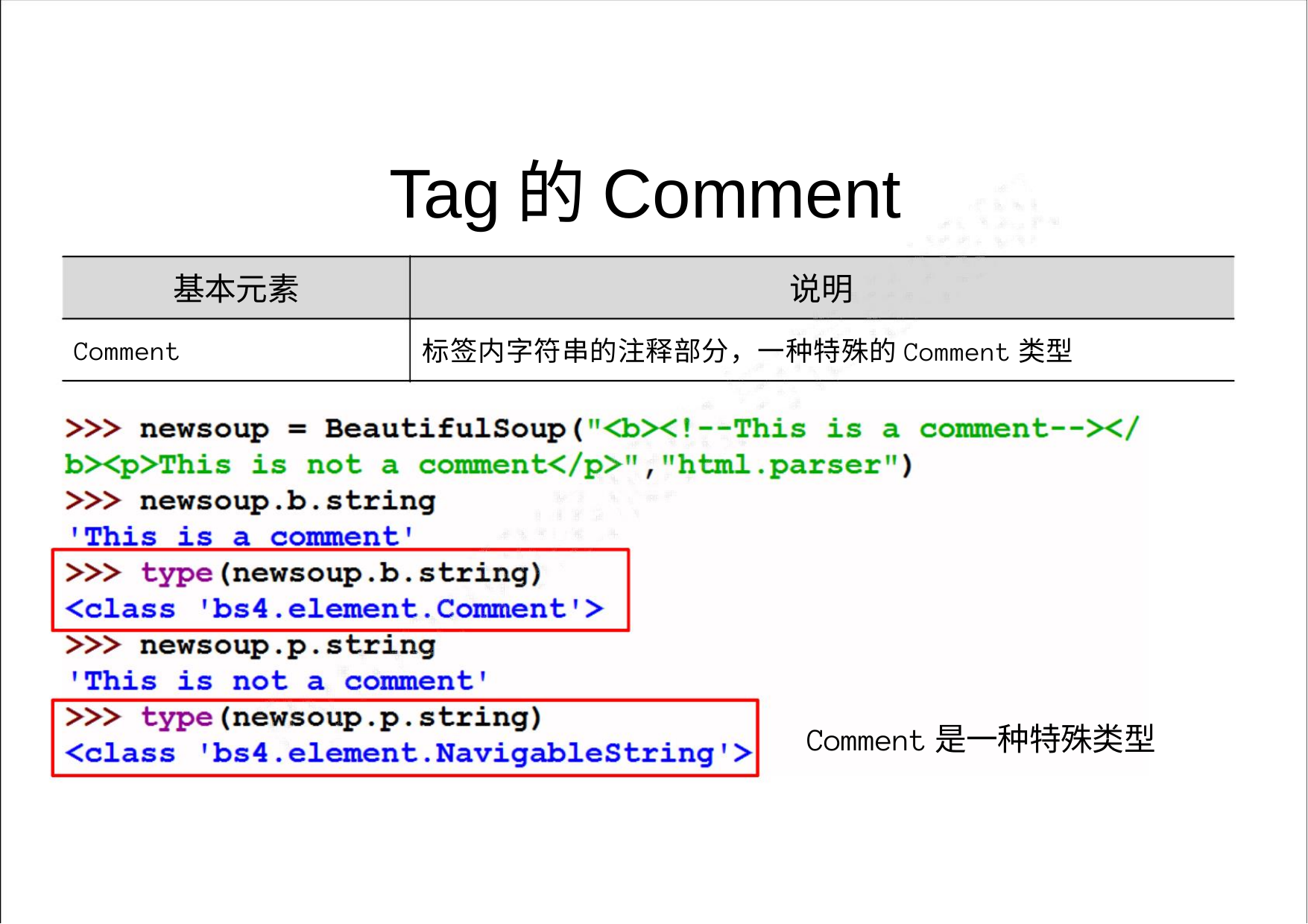

Tag的Comment
基本元素
说明
标签内字符串的注释部分，一种特殊的Comment类型
Comment
Comment是一种特殊类型